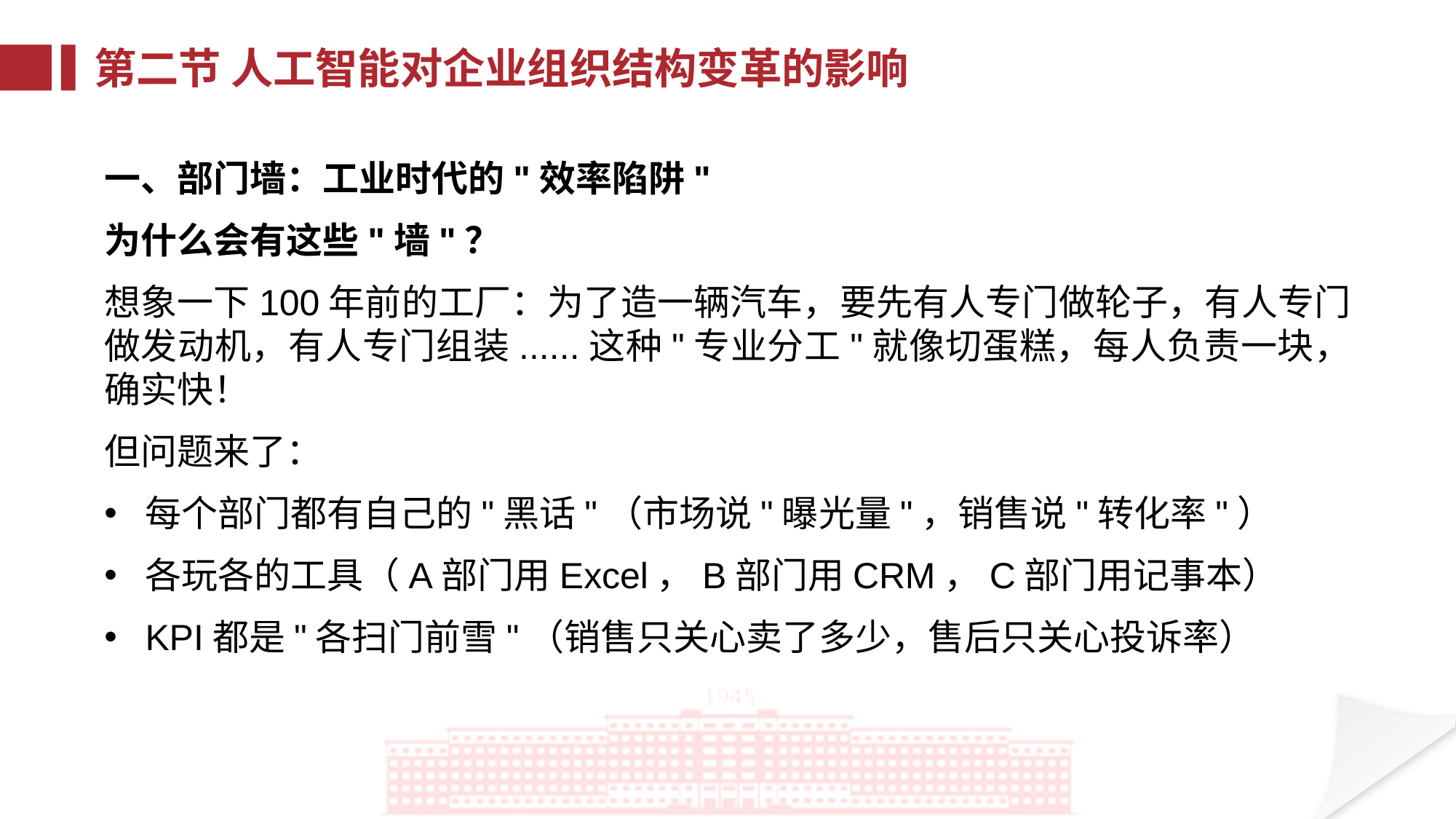

第二节 人工智能对企业组织结构变革的影响
一、部门墙：工业时代的"效率陷阱"
为什么会有这些"墙"？
想象一下100年前的工厂：为了造一辆汽车，要先有人专门做轮子，有人专门做发动机，有人专门组装......这种"专业分工"就像切蛋糕，每人负责一块，确实快！
但问题来了：
每个部门都有自己的"黑话"（市场说"曝光量"，销售说"转化率"）
各玩各的工具（A部门用Excel，B部门用CRM，C部门用记事本）
KPI都是"各扫门前雪"（销售只关心卖了多少，售后只关心投诉率）